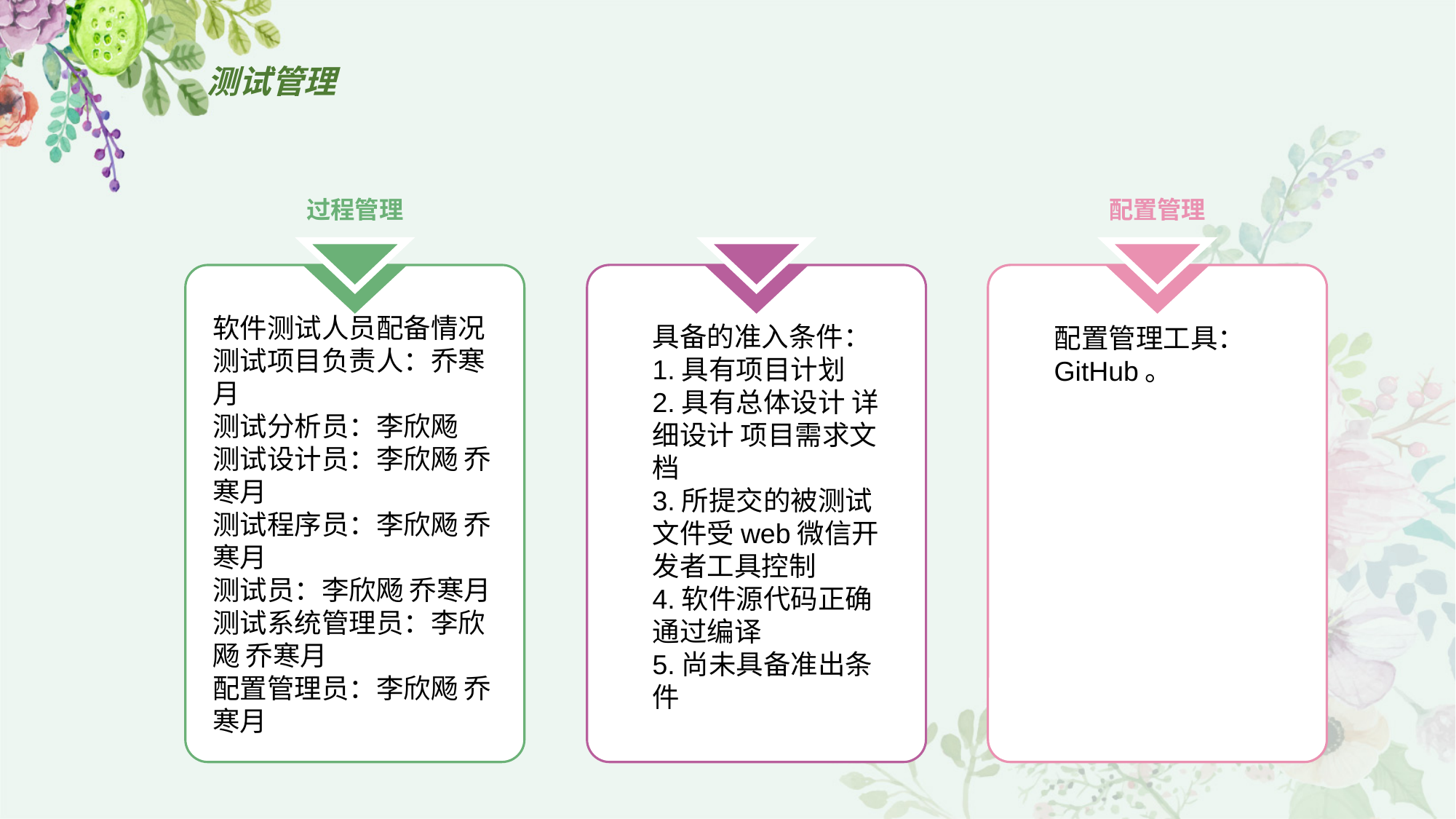

# 测试管理
过程管理
配置管理

软件测试人员配备情况
测试项目负责人：乔寒月
测试分析员：李欣飏
测试设计员：李欣飏 乔寒月
测试程序员：李欣飏 乔寒月
测试员：李欣飏 乔寒月
测试系统管理员：李欣飏 乔寒月
配置管理员：李欣飏 乔寒月

具备的准入条件：
1.具有项目计划
2.具有总体设计 详细设计 项目需求文档
3.所提交的被测试文件受web微信开发者工具控制
4.软件源代码正确通过编译
5.尚未具备准出条件

配置管理工具：GitHub。